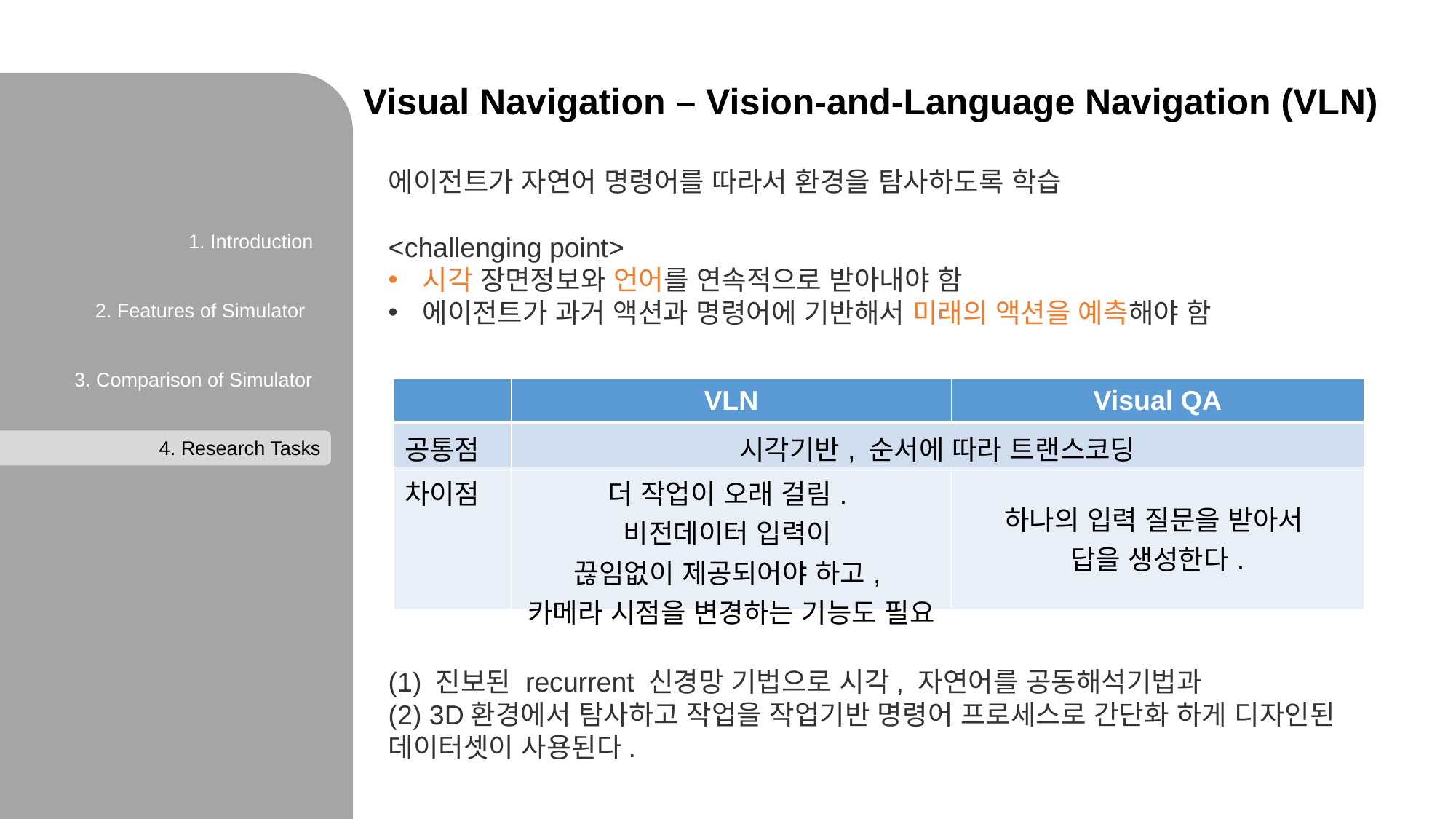

Visual Navigation – Vision-and-Language Navigation (VLN)
에이전트가 자연어 명령어를 따라서 환경을 탐사하도록 학습

<challenging point>
시각 장면정보와 언어를 연속적으로 받아내야 함
에이전트가 과거 액션과 명령어에 기반해서 미래의 액션을 예측해야 함
1. Introduction
2. Features of Simulator
3. Comparison of Simulator
|  | VLN | Visual QA |
| --- | --- | --- |
| 공통점 | 시각기반, 순서에 따라 트랜스코딩 |  |
| 차이점 | 더 작업이 오래 걸림. 비전데이터 입력이 끊임없이 제공되어야 하고, 카메라 시점을 변경하는 기능도 필요 | 하나의 입력 질문을 받아서 답을 생성한다. |

4. Research Tasks
(1) 진보된 recurrent 신경망 기법으로 시각, 자연어를 공동해석기법과
(2) 3D환경에서 탐사하고 작업을 작업기반 명령어 프로세스로 간단화 하게 디자인된 데이터셋이 사용된다.